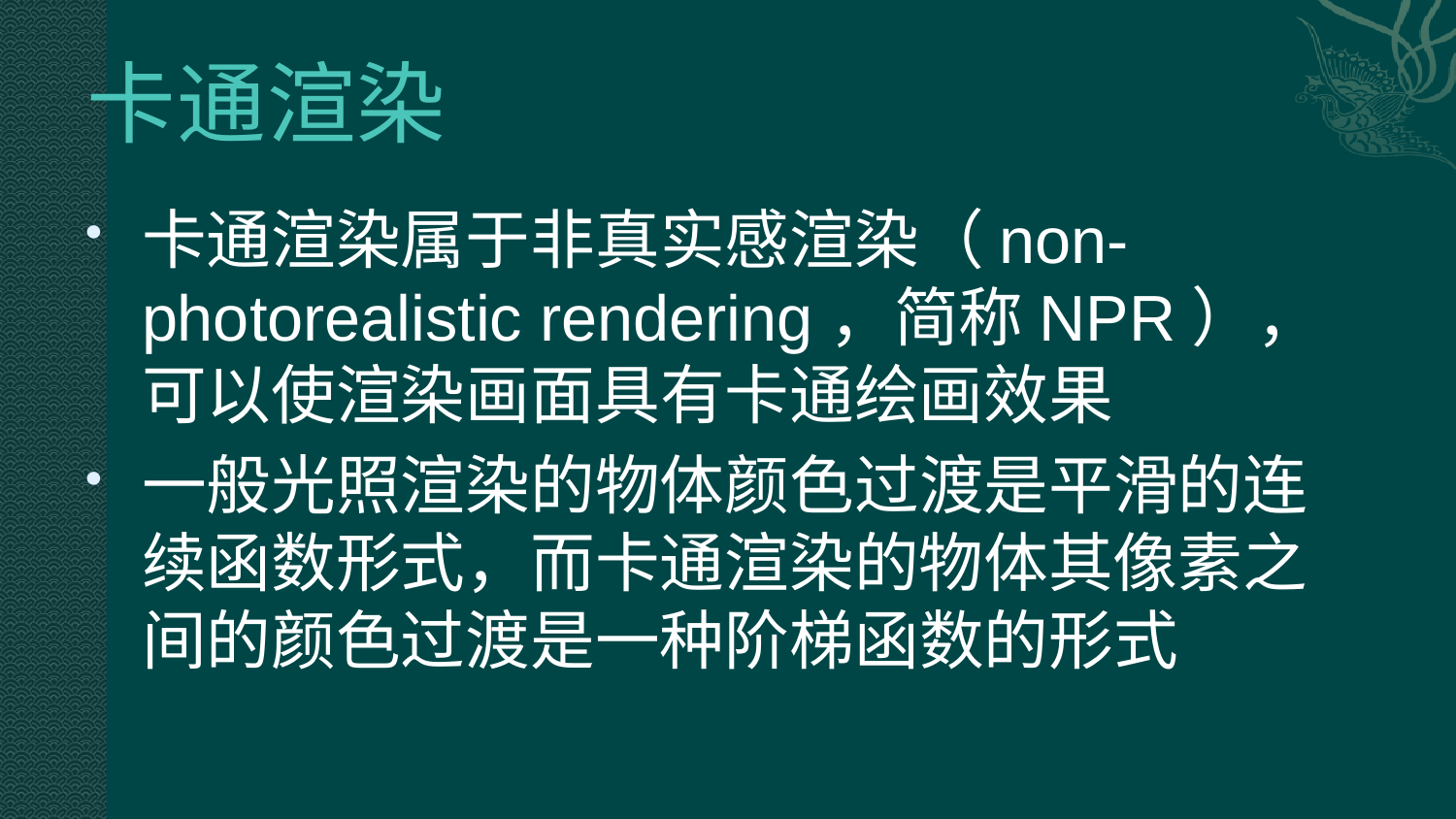

# 卡通渲染
卡通渲染属于非真实感渲染（non-photorealistic rendering，简称NPR），可以使渲染画面具有卡通绘画效果
一般光照渲染的物体颜色过渡是平滑的连续函数形式，而卡通渲染的物体其像素之间的颜色过渡是一种阶梯函数的形式